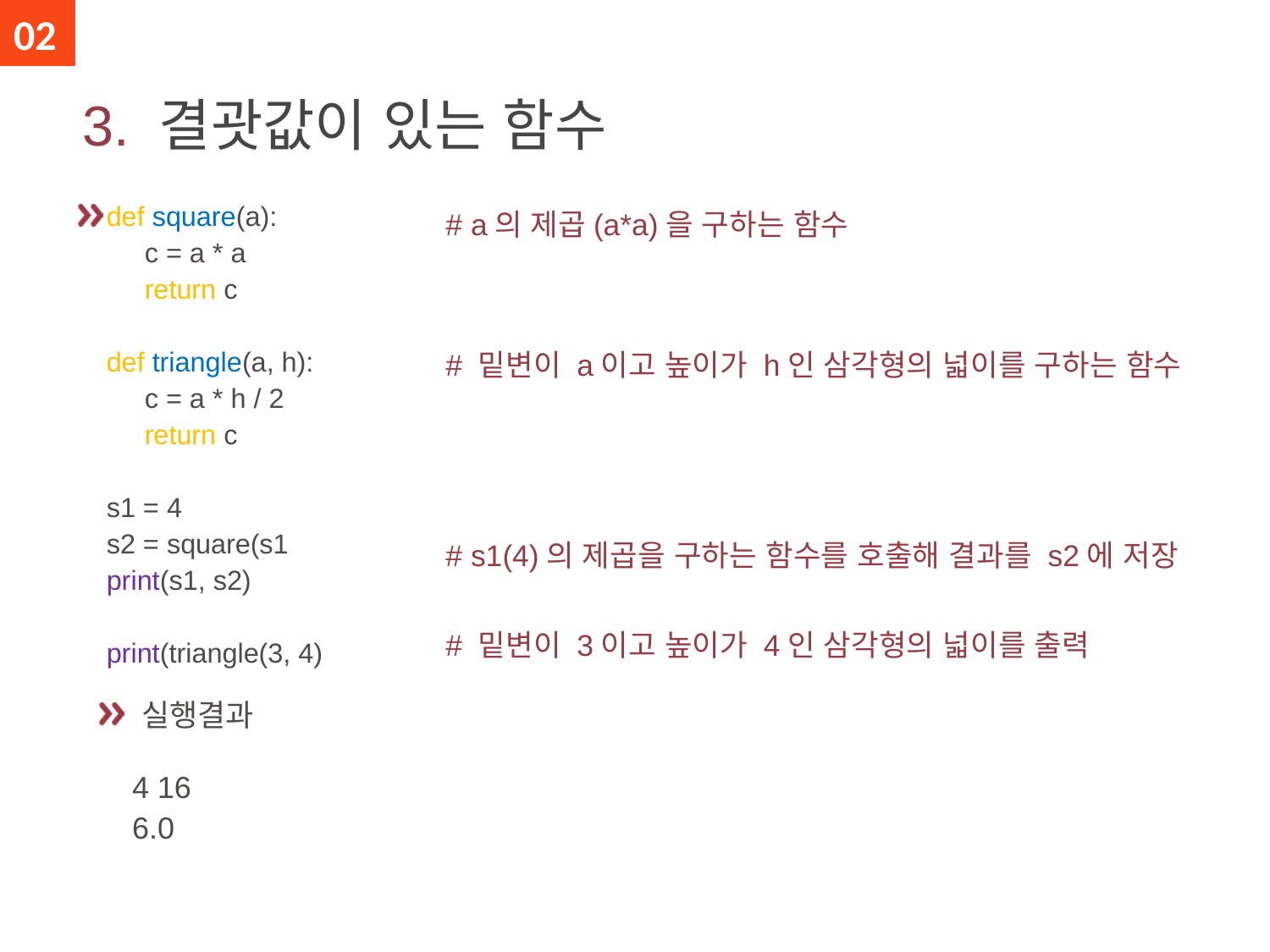

02
# 3. 결괏값이 있는 함수
def square(a):
     c = a * a
     return c
def triangle(a, h):
     c = a * h / 2
     return c
s1 = 4
s2 = square(s1
print(s1, s2)
print(triangle(3, 4)
# a의 제곱(a*a)을 구하는 함수

# 밑변이 a이고 높이가 h인 삼각형의 넓이를 구하는 함수

# s1(4)의 제곱을 구하는 함수를 호출해 결과를 s2에 저장
# 밑변이 3이고 높이가 4인 삼각형의 넓이를 출력
 실행결과
    4 16
    6.0